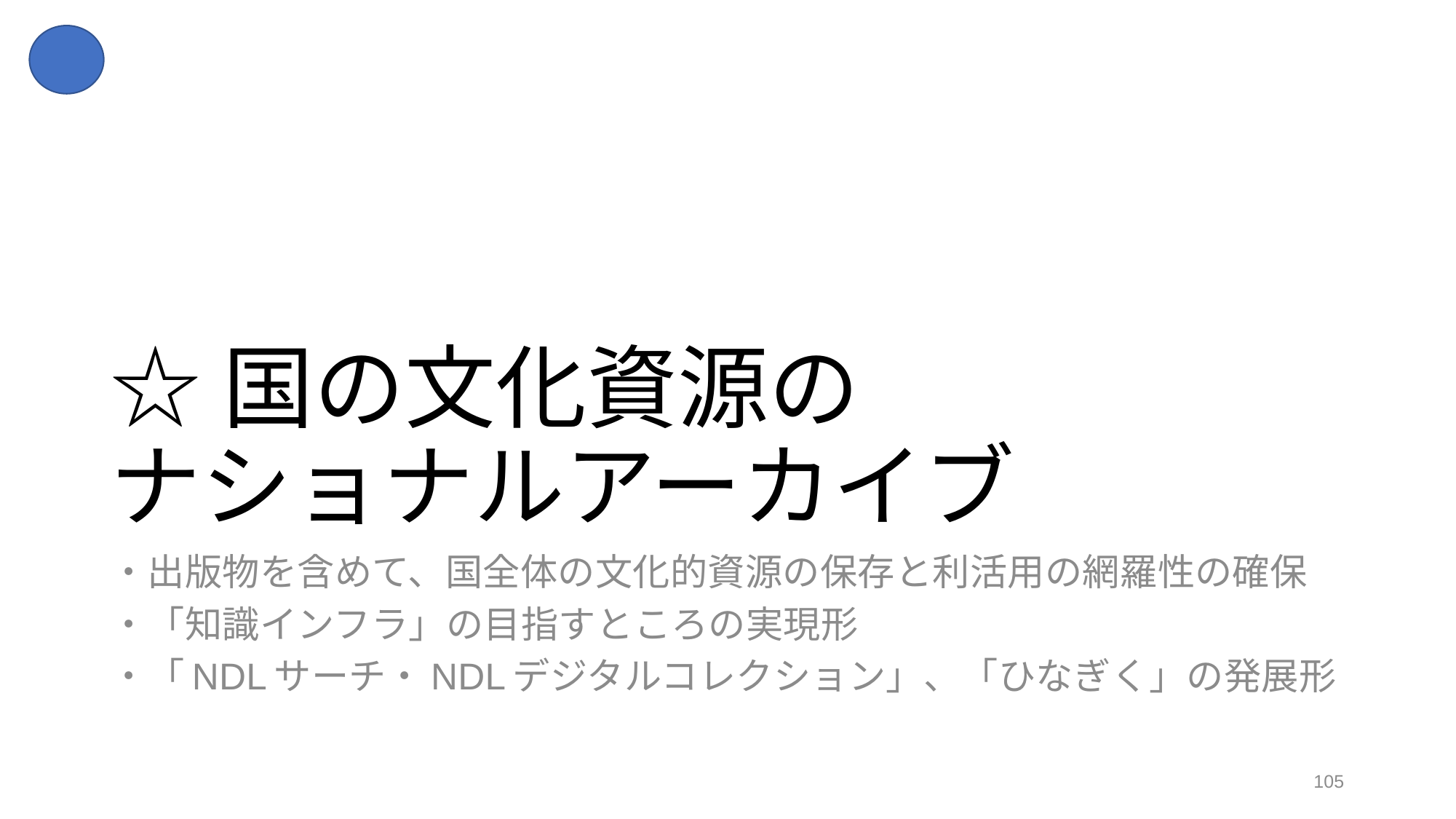

# ☆国の文化資源の ナショナルアーカイブ
・出版物を含めて、国全体の文化的資源の保存と利活用の網羅性の確保
・「知識インフラ」の目指すところの実現形
・「NDLサーチ・NDLデジタルコレクション」、「ひなぎく」の発展形

105